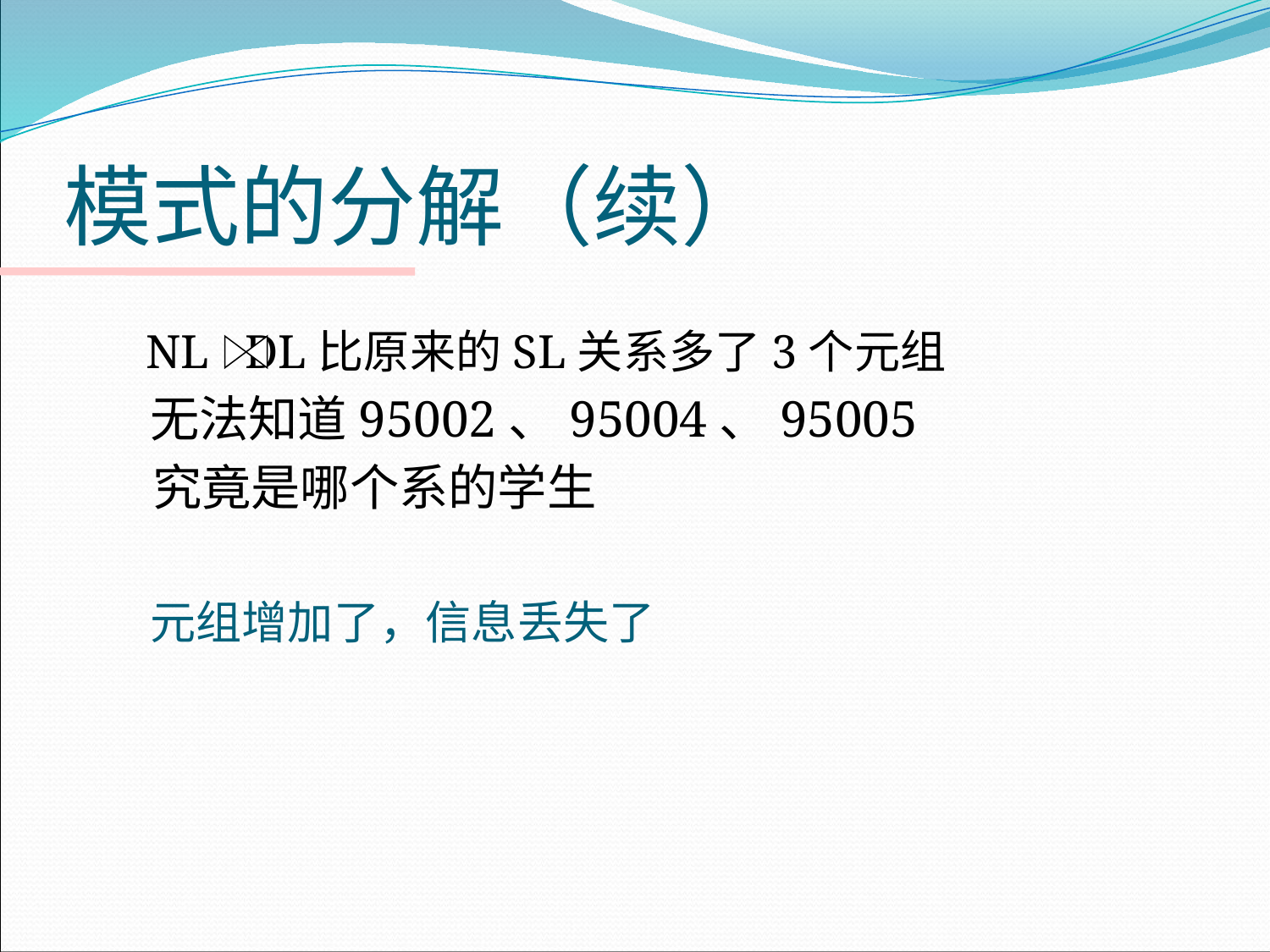

# 模式的分解（续）
	NL   DL比原来的SL关系多了3个元组
   无法知道95002、95004、95005
   究竟是哪个系的学生

   元组增加了，信息丢失了

635